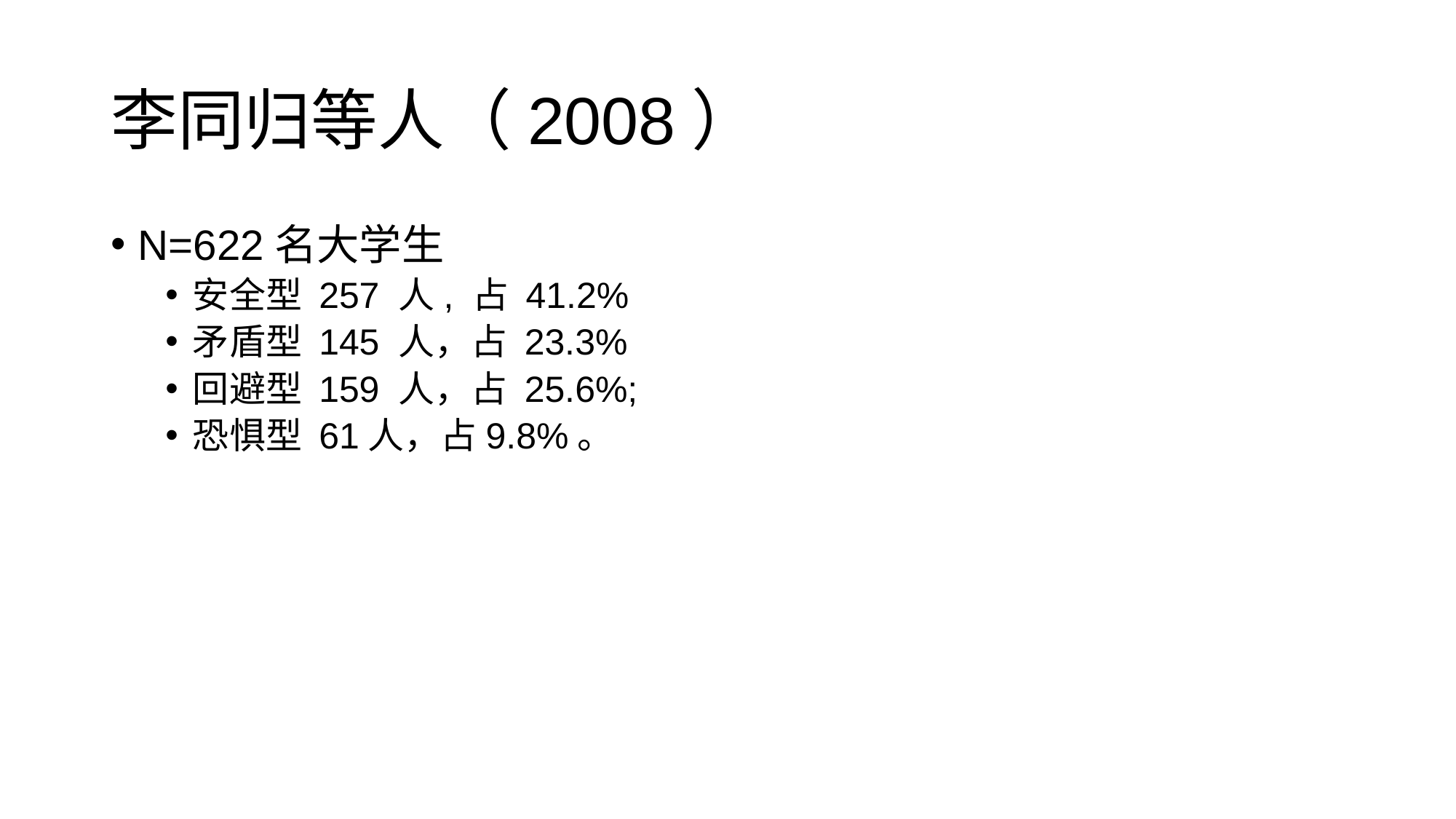

# 李同归等人（2008）
N=622名大学生
安全型 257 人, 占 41.2%
矛盾型 145 人，占 23.3%
回避型 159 人，占 25.6%;
恐惧型 61人，占9.8%。